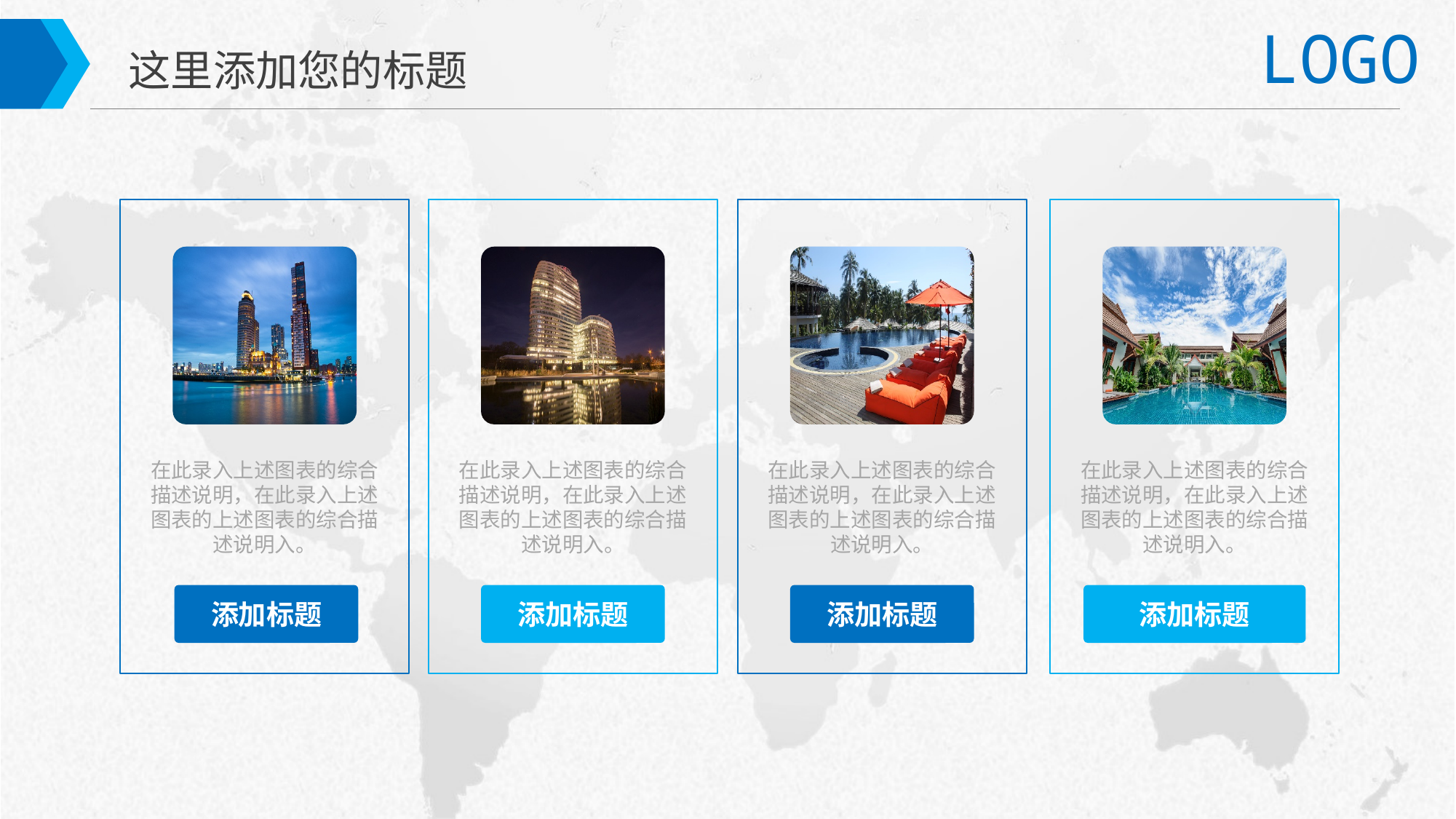

这里添加您的标题

在此录入上述图表的综合描述说明，在此录入上述图表的上述图表的综合描述说明入。
在此录入上述图表的综合描述说明，在此录入上述图表的上述图表的综合描述说明入。
在此录入上述图表的综合描述说明，在此录入上述图表的上述图表的综合描述说明入。
在此录入上述图表的综合描述说明，在此录入上述图表的上述图表的综合描述说明入。
添加标题
添加标题
添加标题
添加标题